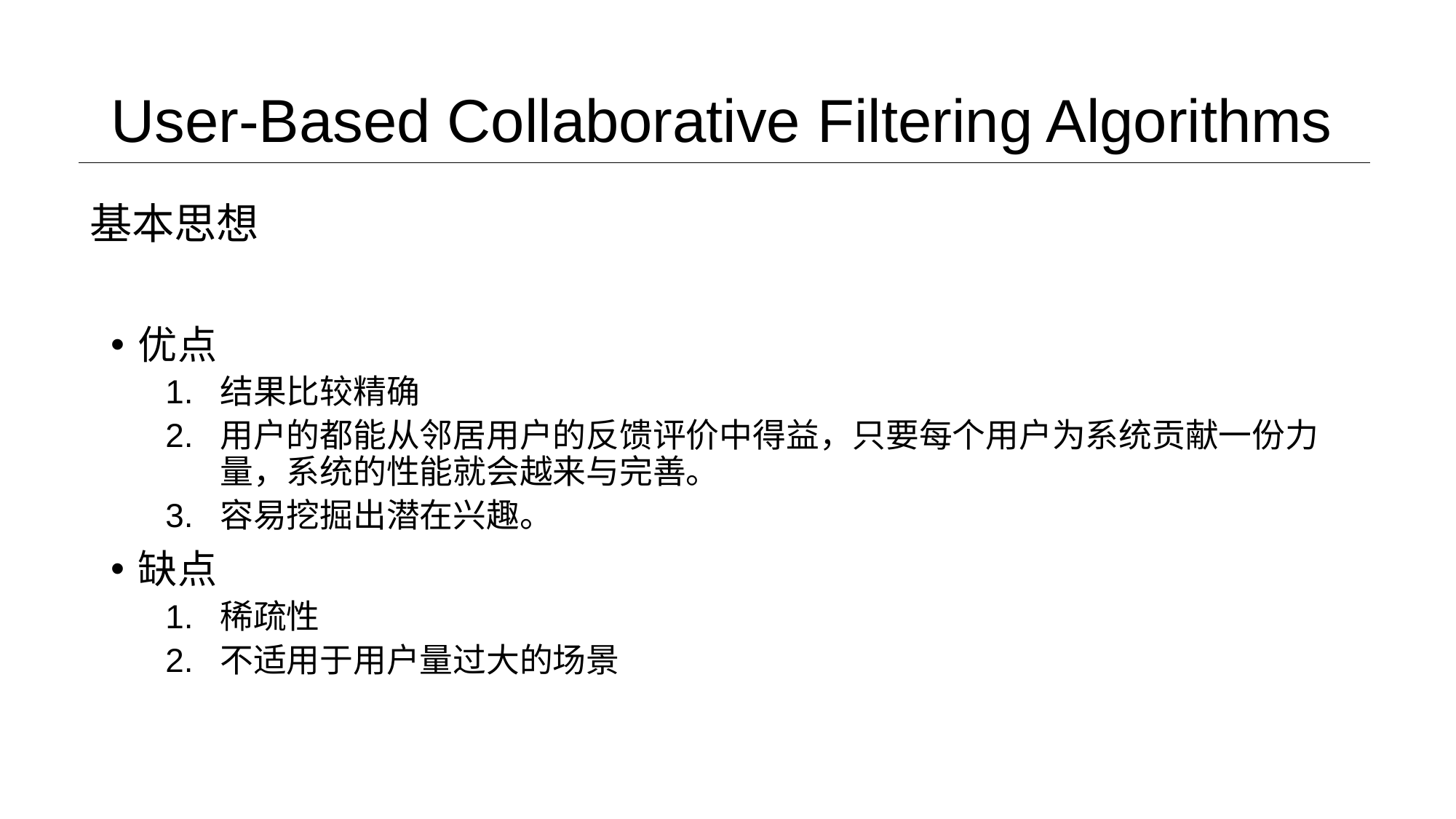

# User-Based Collaborative Filtering Algorithms
基本思想

优点
结果比较精确
用户的都能从邻居用户的反馈评价中得益，只要每个用户为系统贡献一份力量，系统的性能就会越来与完善。
容易挖掘出潜在兴趣。
缺点
稀疏性
不适用于用户量过大的场景